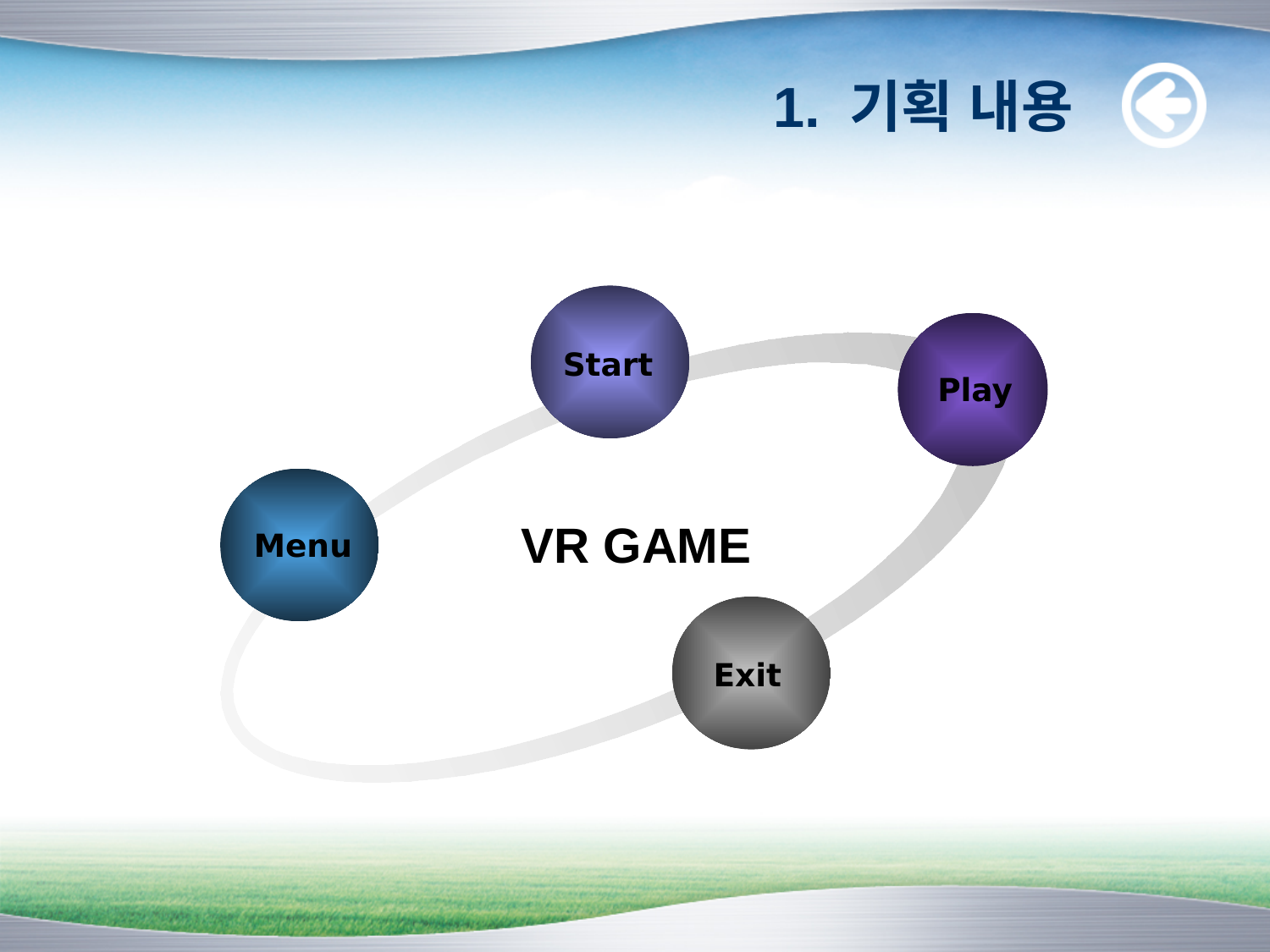

# 1. 기획 내용

 Start
Play

VR GAME
Menu

 Exit